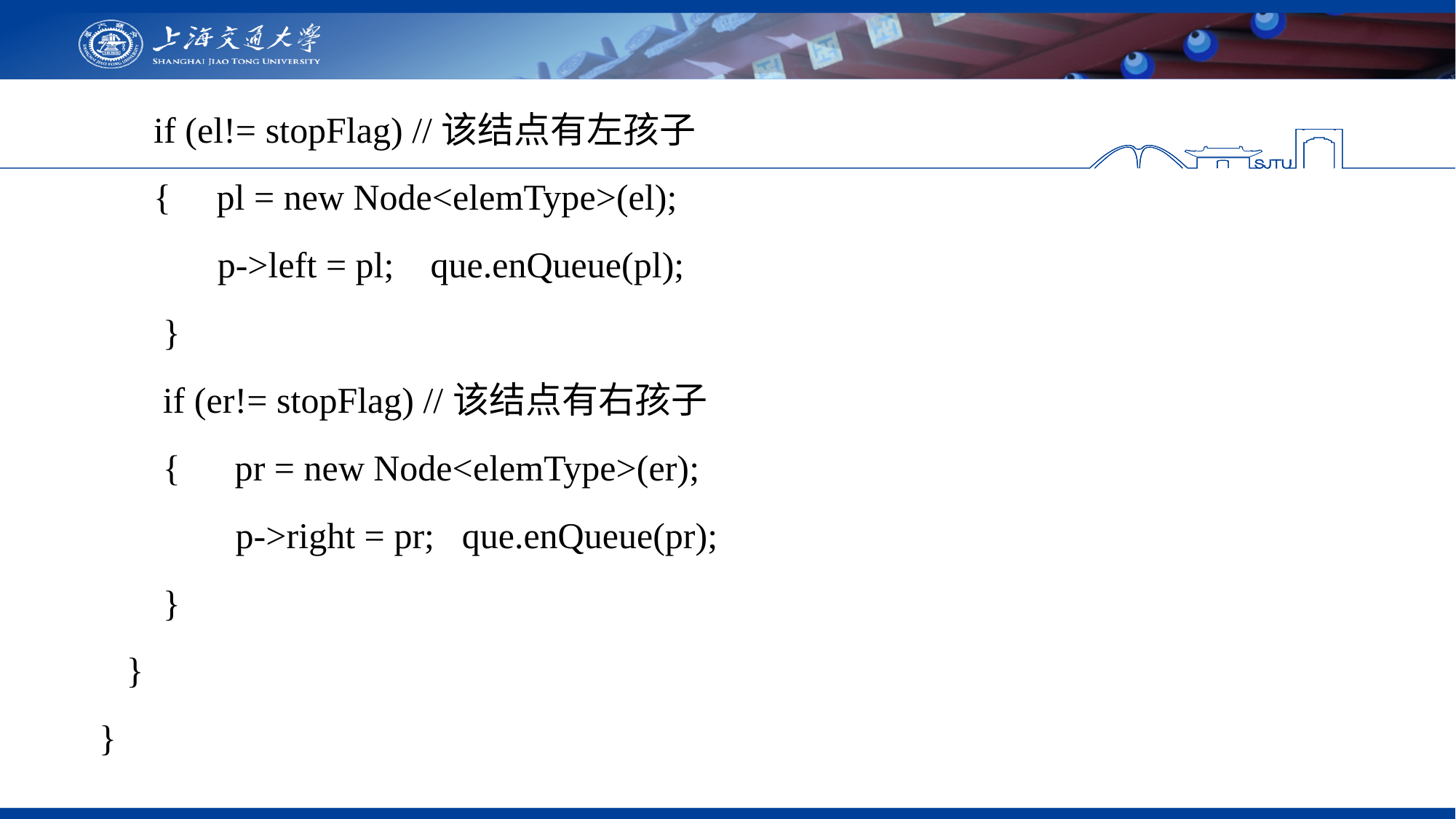

if (el!= stopFlag) //该结点有左孩子
      {     pl = new Node<elemType>(el);
             p->left = pl;    que.enQueue(pl);
       }
       if (er!= stopFlag) //该结点有右孩子
       {      pr = new Node<elemType>(er);
               p->right = pr;   que.enQueue(pr);
       }
   }
}